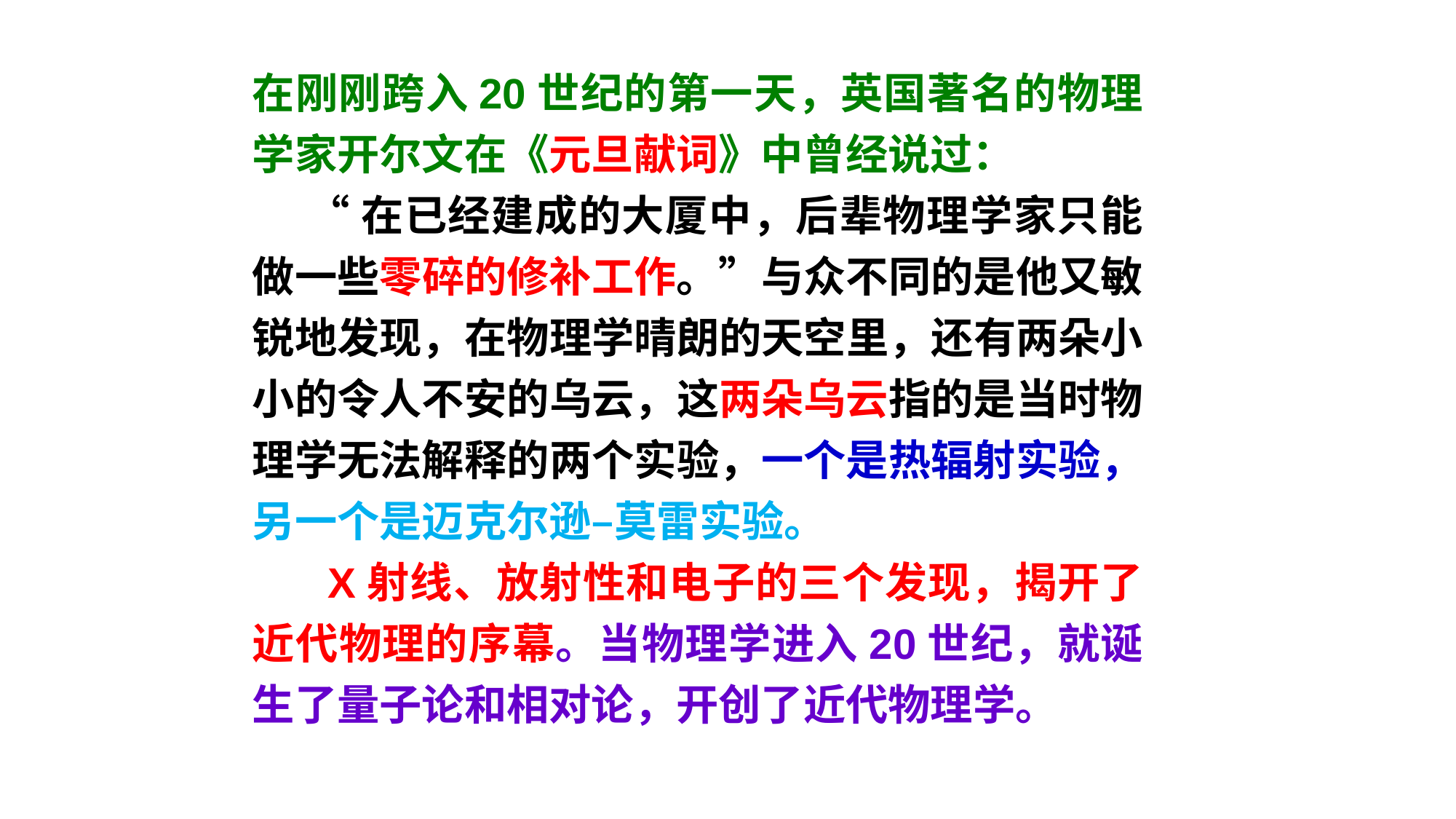

在刚刚跨入20世纪的第一天，英国著名的物理学家开尔文在《元旦献词》中曾经说过：
     “在已经建成的大厦中，后辈物理学家只能做一些零碎的修补工作。”与众不同的是他又敏锐地发现，在物理学晴朗的天空里，还有两朵小小的令人不安的乌云，这两朵乌云指的是当时物理学无法解释的两个实验，一个是热辐射实验，另一个是迈克尔逊–莫雷实验。
      X射线、放射性和电子的三个发现，揭开了近代物理的序幕。当物理学进入20世纪，就诞生了量子论和相对论，开创了近代物理学。